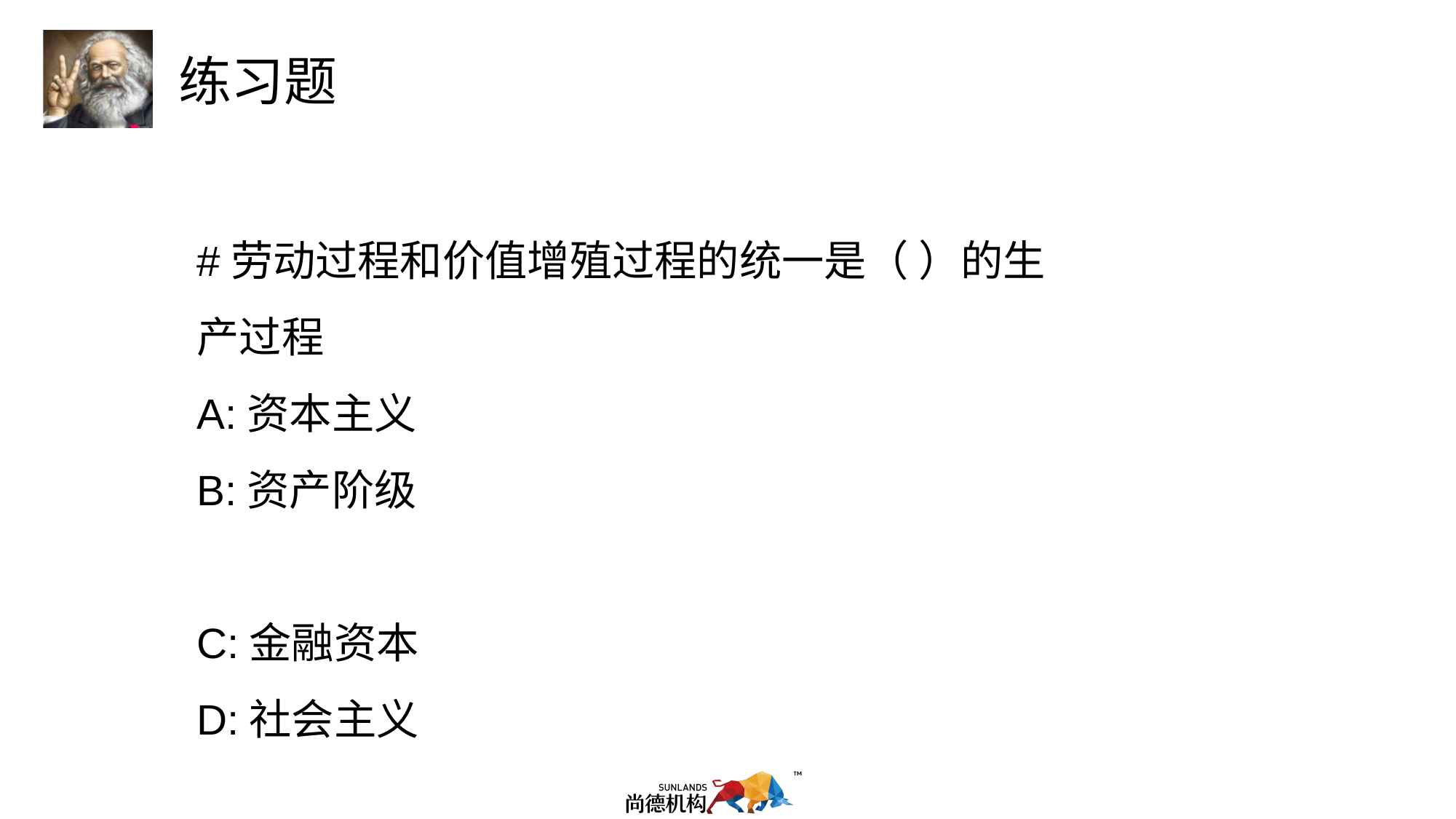

#劳动过程和价值增殖过程的统一是（ ）的生产过程
A:资本主义
B:资产阶级
C:金融资本
D:社会主义